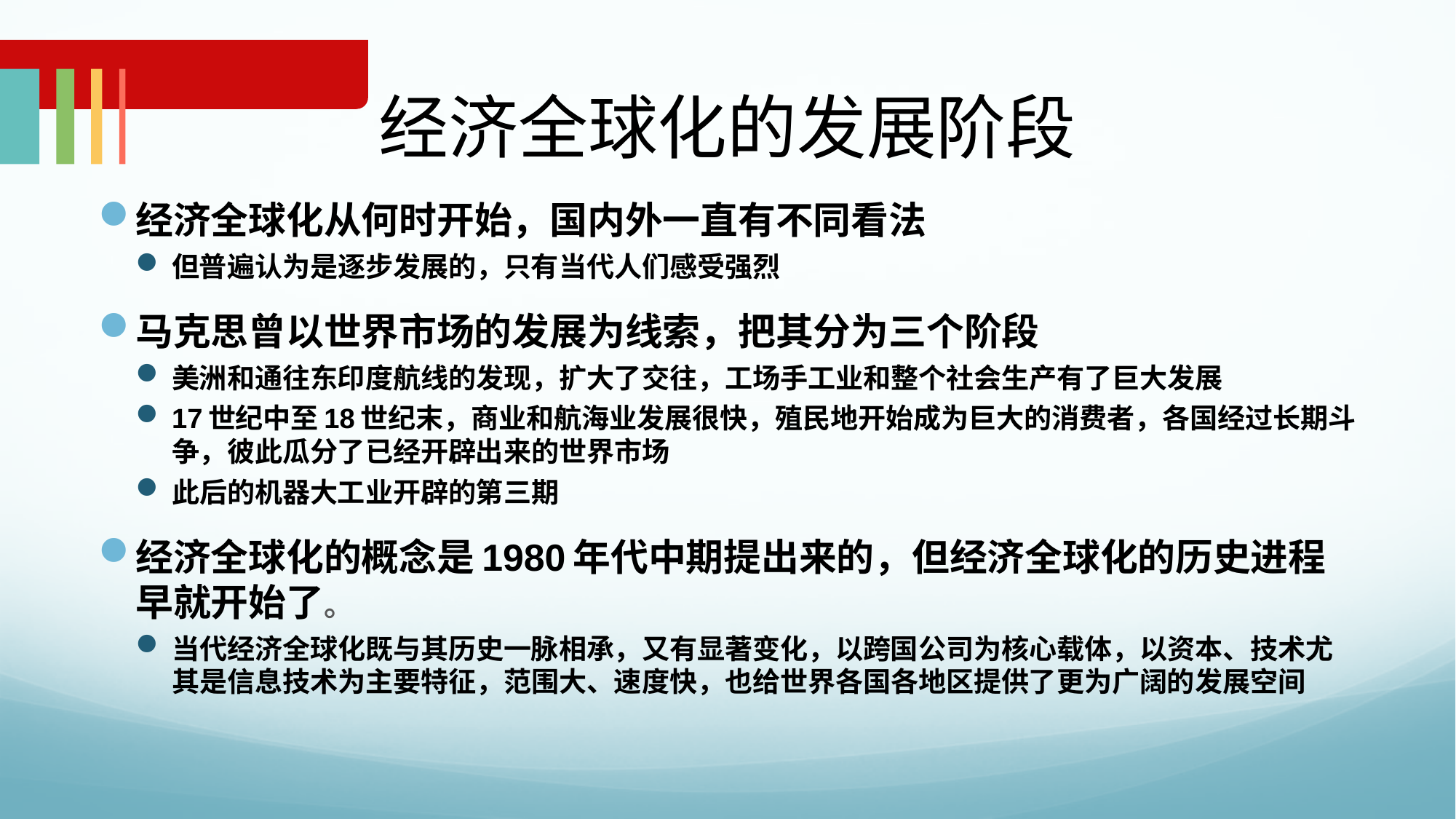

# 经济全球化的发展阶段

经济全球化从何时开始，国内外一直有不同看法
但普遍认为是逐步发展的，只有当代人们感受强烈
马克思曾以世界市场的发展为线索，把其分为三个阶段
美洲和通往东印度航线的发现，扩大了交往，工场手工业和整个社会生产有了巨大发展
17世纪中至18世纪末，商业和航海业发展很快，殖民地开始成为巨大的消费者，各国经过长期斗争，彼此瓜分了已经开辟出来的世界市场
此后的机器大工业开辟的第三期
经济全球化的概念是1980年代中期提出来的，但经济全球化的历史进程早就开始了。
当代经济全球化既与其历史一脉相承，又有显著变化，以跨国公司为核心载体，以资本、技术尤其是信息技术为主要特征，范围大、速度快，也给世界各国各地区提供了更为广阔的发展空间